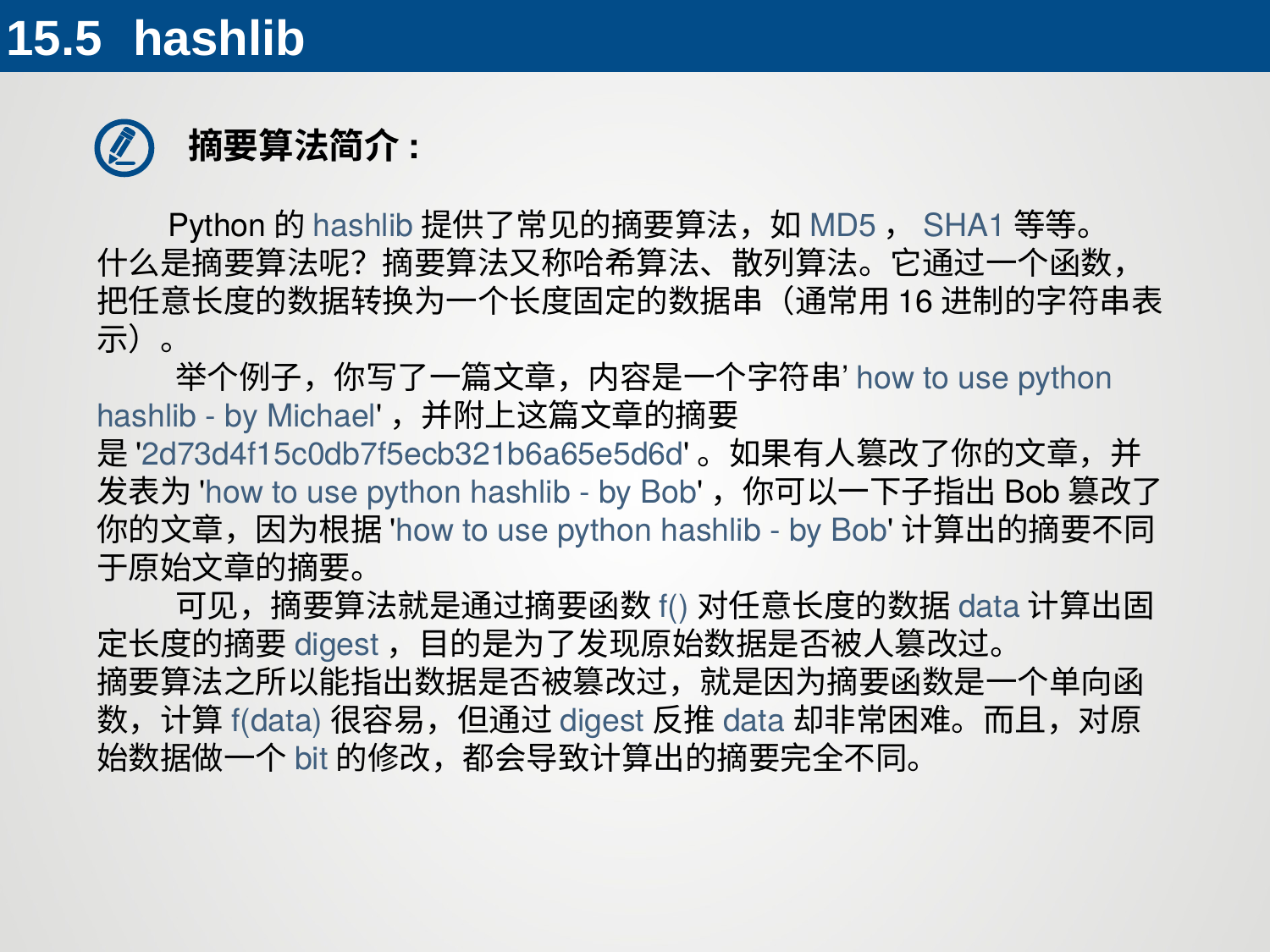

15.5 	hashlib
摘要算法简介:

        Python的hashlib提供了常见的摘要算法，如MD5，SHA1等等。
什么是摘要算法呢？摘要算法又称哈希算法、散列算法。它通过一个函数，把任意长度的数据转换为一个长度固定的数据串（通常用16进制的字符串表示）。
        举个例子，你写了一篇文章，内容是一个字符串’how to use python hashlib - by Michael'，并附上这篇文章的摘要是'2d73d4f15c0db7f5ecb321b6a65e5d6d'。如果有人篡改了你的文章，并发表为'how to use python hashlib - by Bob'，你可以一下子指出Bob篡改了你的文章，因为根据'how to use python hashlib - by Bob'计算出的摘要不同于原始文章的摘要。
        可见，摘要算法就是通过摘要函数f()对任意长度的数据data计算出固定长度的摘要digest，目的是为了发现原始数据是否被人篡改过。
摘要算法之所以能指出数据是否被篡改过，就是因为摘要函数是一个单向函数，计算f(data)很容易，但通过digest反推data却非常困难。而且，对原始数据做一个bit的修改，都会导致计算出的摘要完全不同。